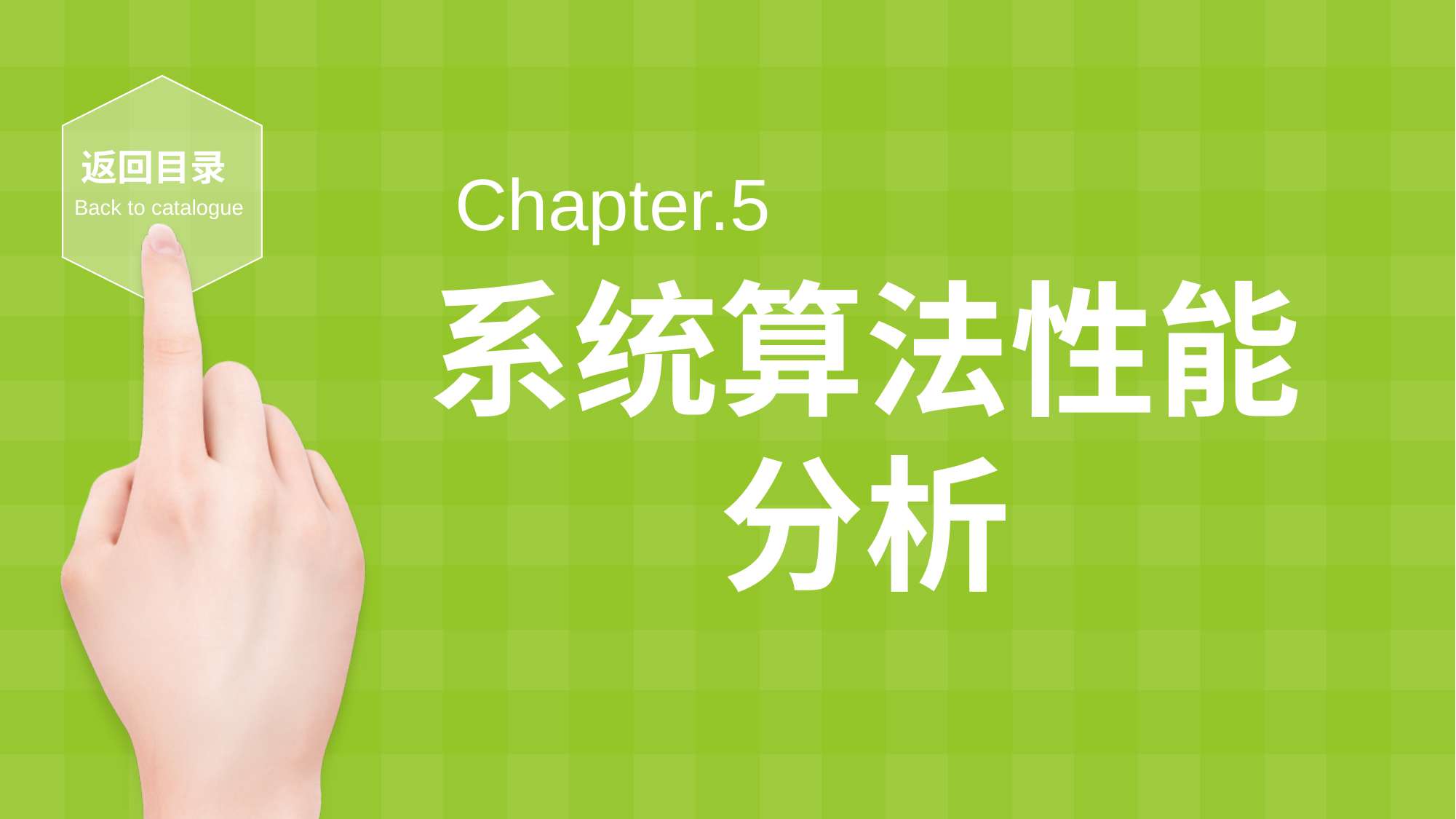

返回目录
Back to catalogue
Chapter.5
系统算法性能
分析